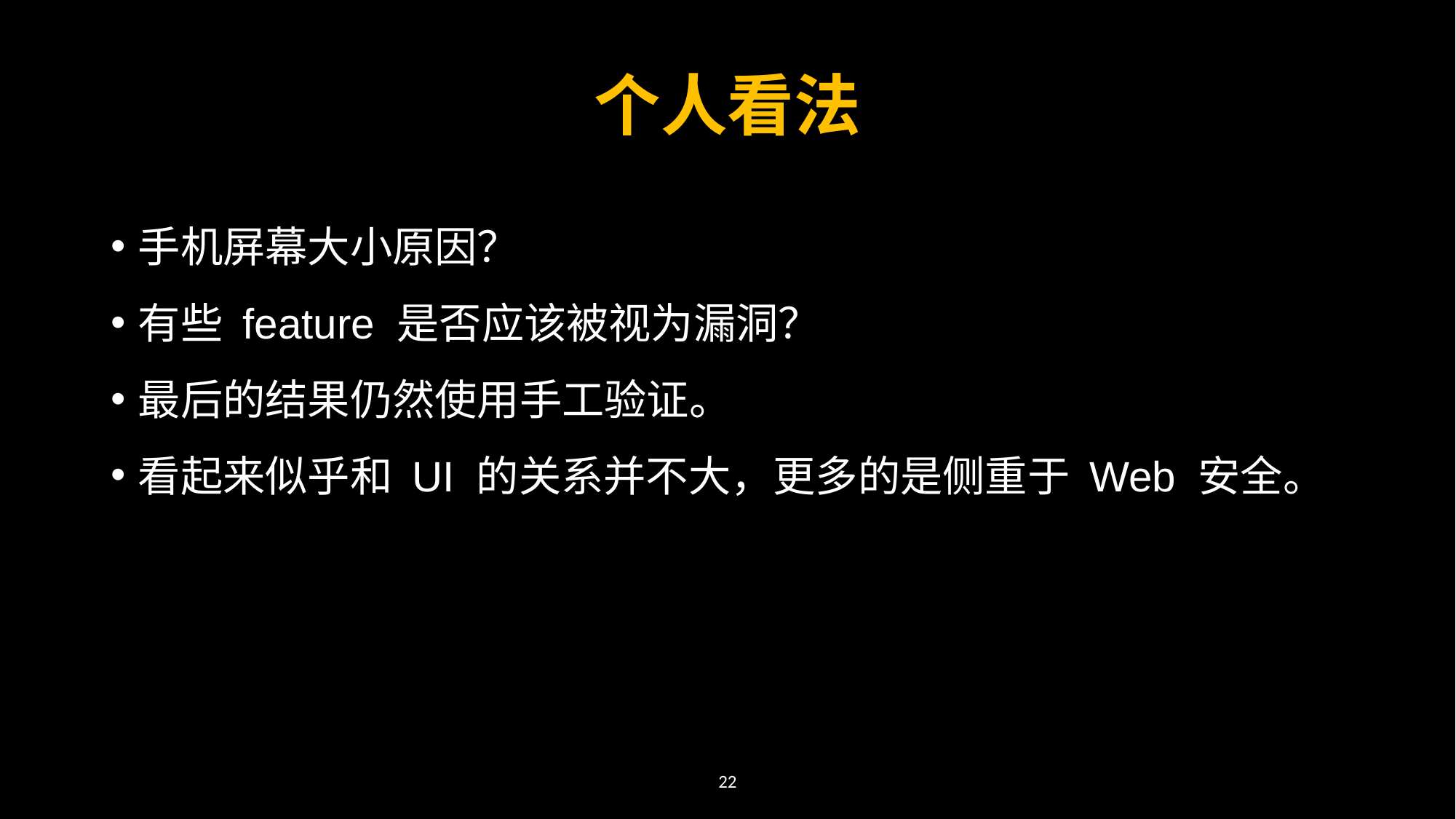

# 个人看法
手机屏幕大小原因？
有些 feature 是否应该被视为漏洞？
最后的结果仍然使用手工验证。
看起来似乎和 UI 的关系并不大，更多的是侧重于 Web 安全。

22